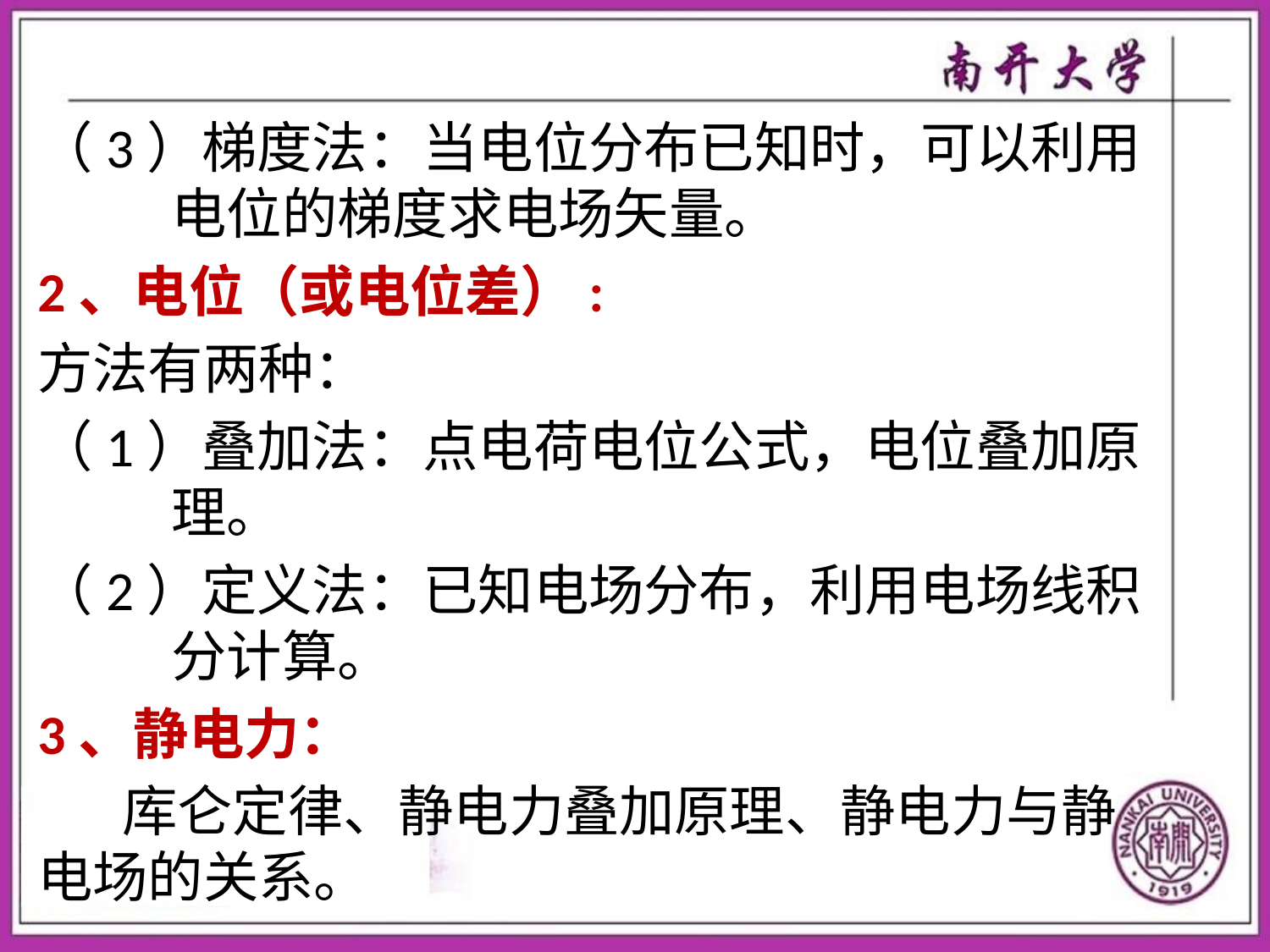

（3）梯度法：当电位分布已知时，可以利用电位的梯度求电场矢量。
2、电位（或电位差）:
方法有两种：
（1）叠加法：点电荷电位公式，电位叠加原理。
（2）定义法：已知电场分布，利用电场线积分计算。
3、静电力：
库仑定律、静电力叠加原理、静电力与静电场的关系。